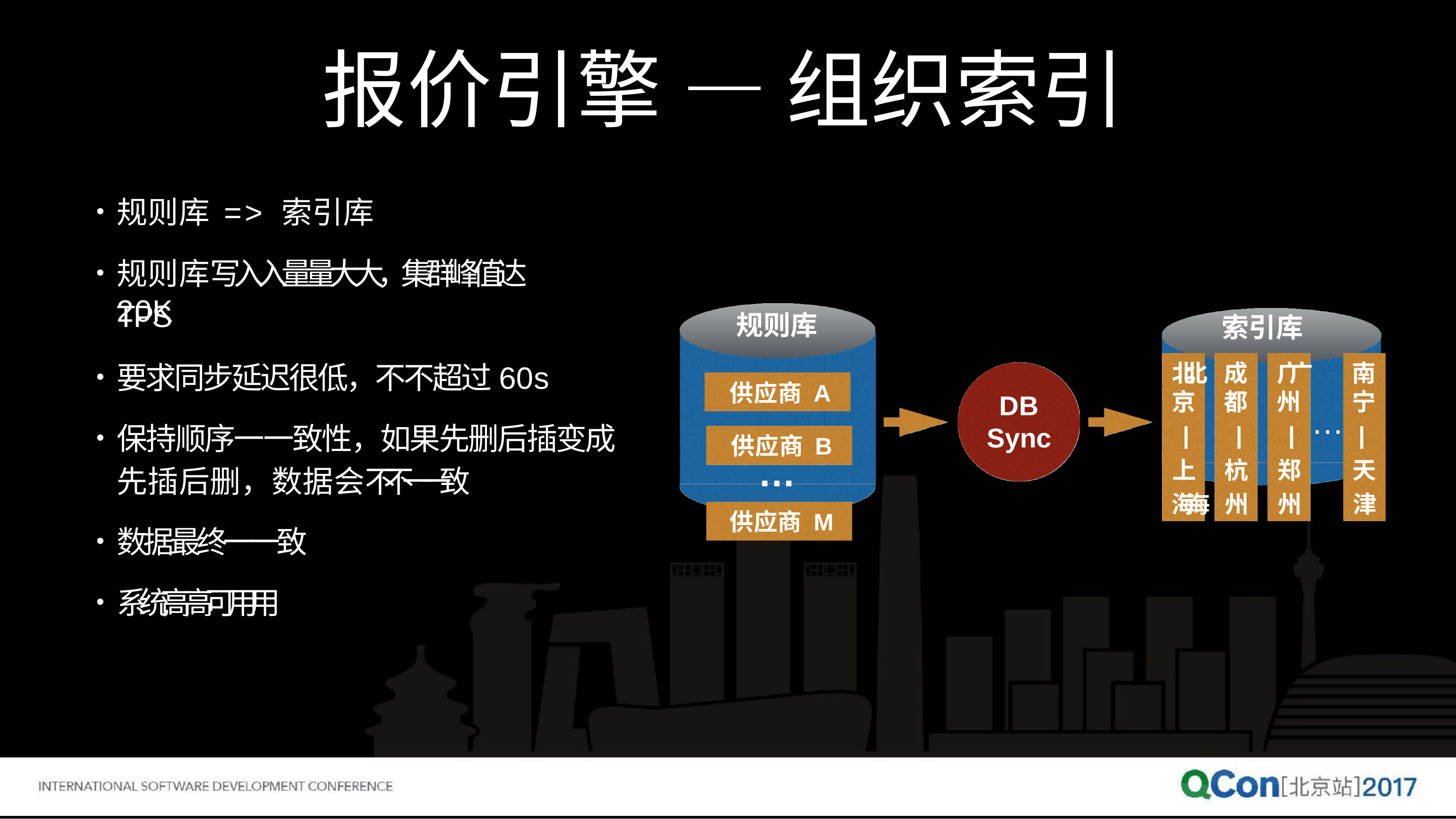

# 报价引擎 — 组织索引
规则库 => 索引库
规则库写⼊入量量⼤大，集群峰值达20K
TPS
要求同步延迟很低，不不超过60s
保持顺序⼀一致性，如果先删后插变成 先插后删，数据会不不⼀一致
数据最终⼀一致
系统⾼高可⽤用

规则库

索引库

北北	成	⼴广	南
京	都	州	宁
|	|	|	… |
上	杭	郑	天

供应商A
DB
Sync

供应商 B

…

海海	州	州	津

供应商 M